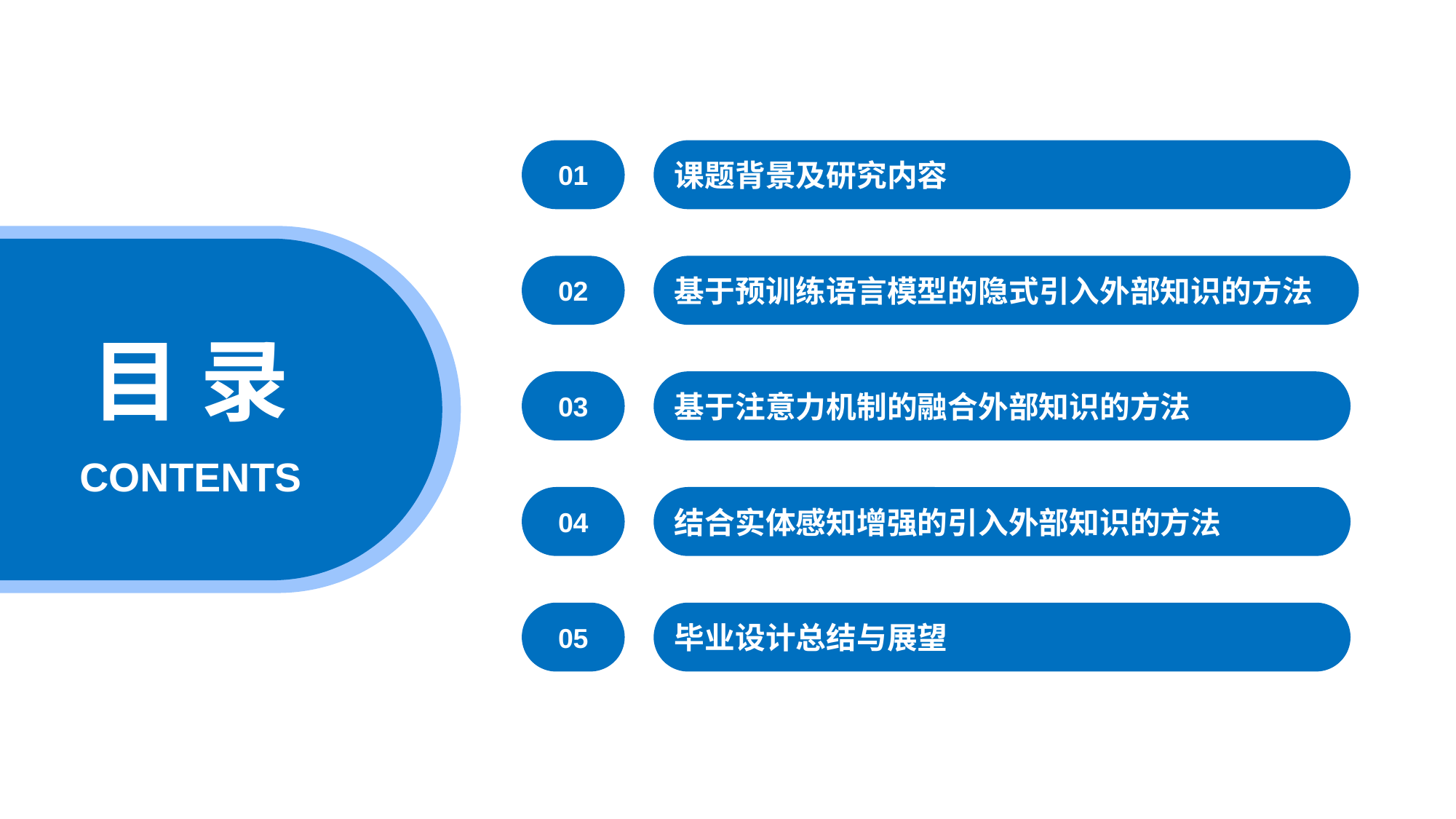

01
课题背景及研究内容

基于预训练语言模型的隐式引入外部知识的方法
02
目 录
03
基于注意力机制的融合外部知识的方法
CONTENTS
04
结合实体感知增强的引入外部知识的方法
毕业设计总结与展望
05